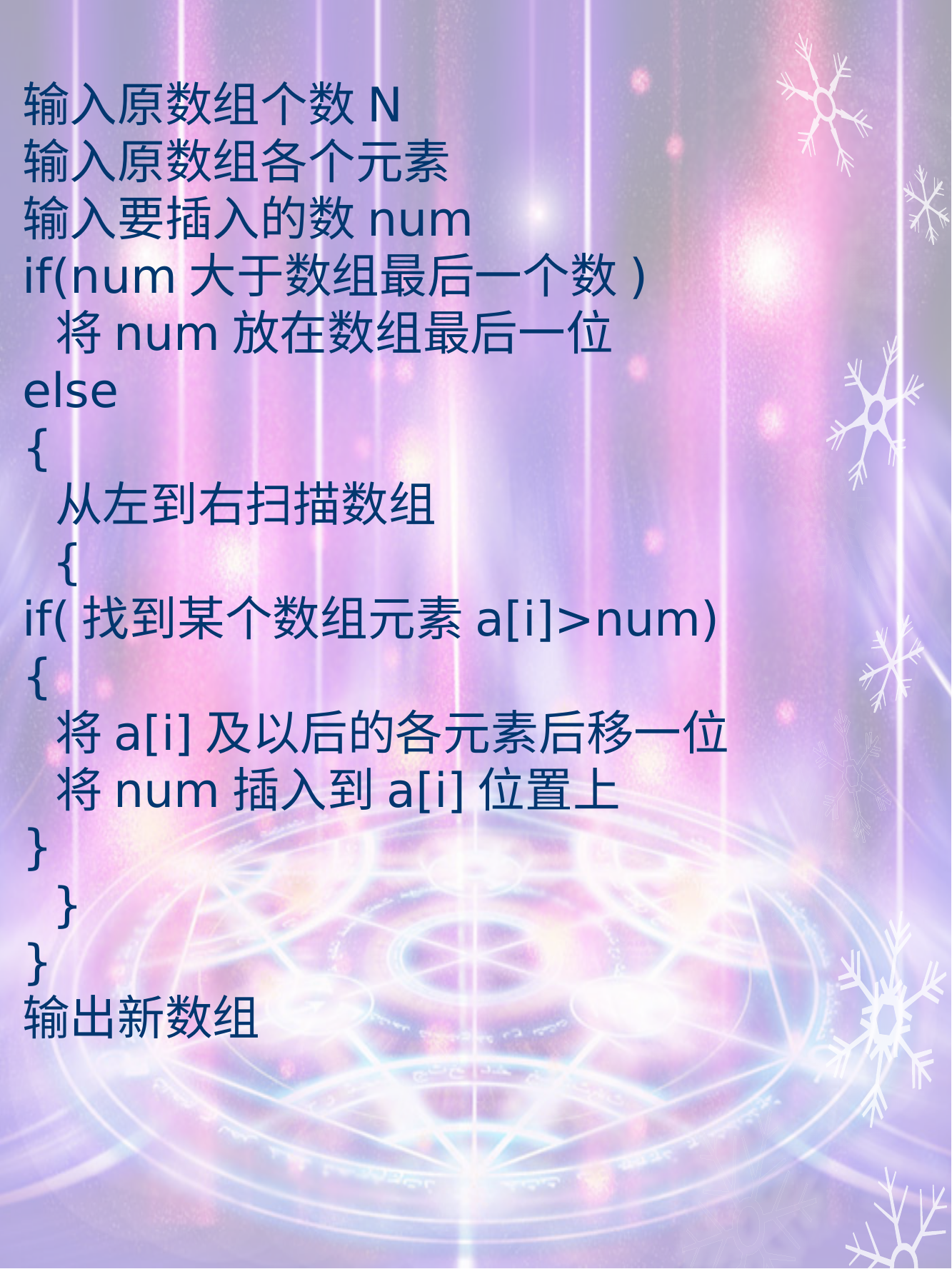

输入原数组个数N
输入原数组各个元素
输入要插入的数num
if(num大于数组最后一个数)
  将num放在数组最后一位
else
{
  从左到右扫描数组
  {
if(找到某个数组元素a[i]>num)
{
  将a[i]及以后的各元素后移一位
  将num插入到a[i]位置上
}
  }
}
输出新数组